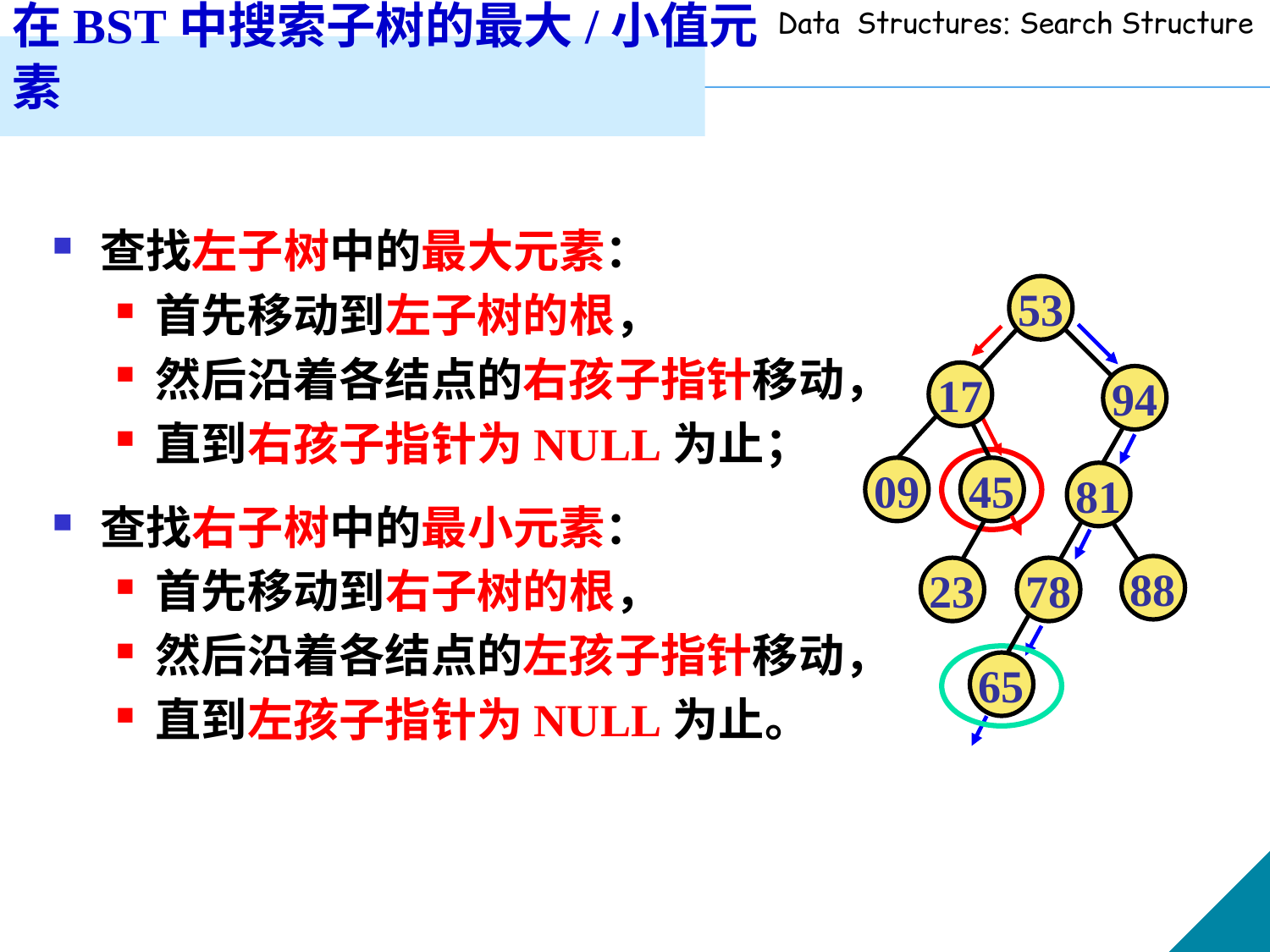

在BST中搜索子树的最大/小值元素
查找左子树中的最大元素：
首先移动到左子树的根，
然后沿着各结点的右孩子指针移动，
直到右孩子指针为NULL为止；

查找右子树中的最小元素：
首先移动到右子树的根，
然后沿着各结点的左孩子指针移动，
直到左孩子指针为NULL为止。
53

17
94

09
45
81

88
23
78
65